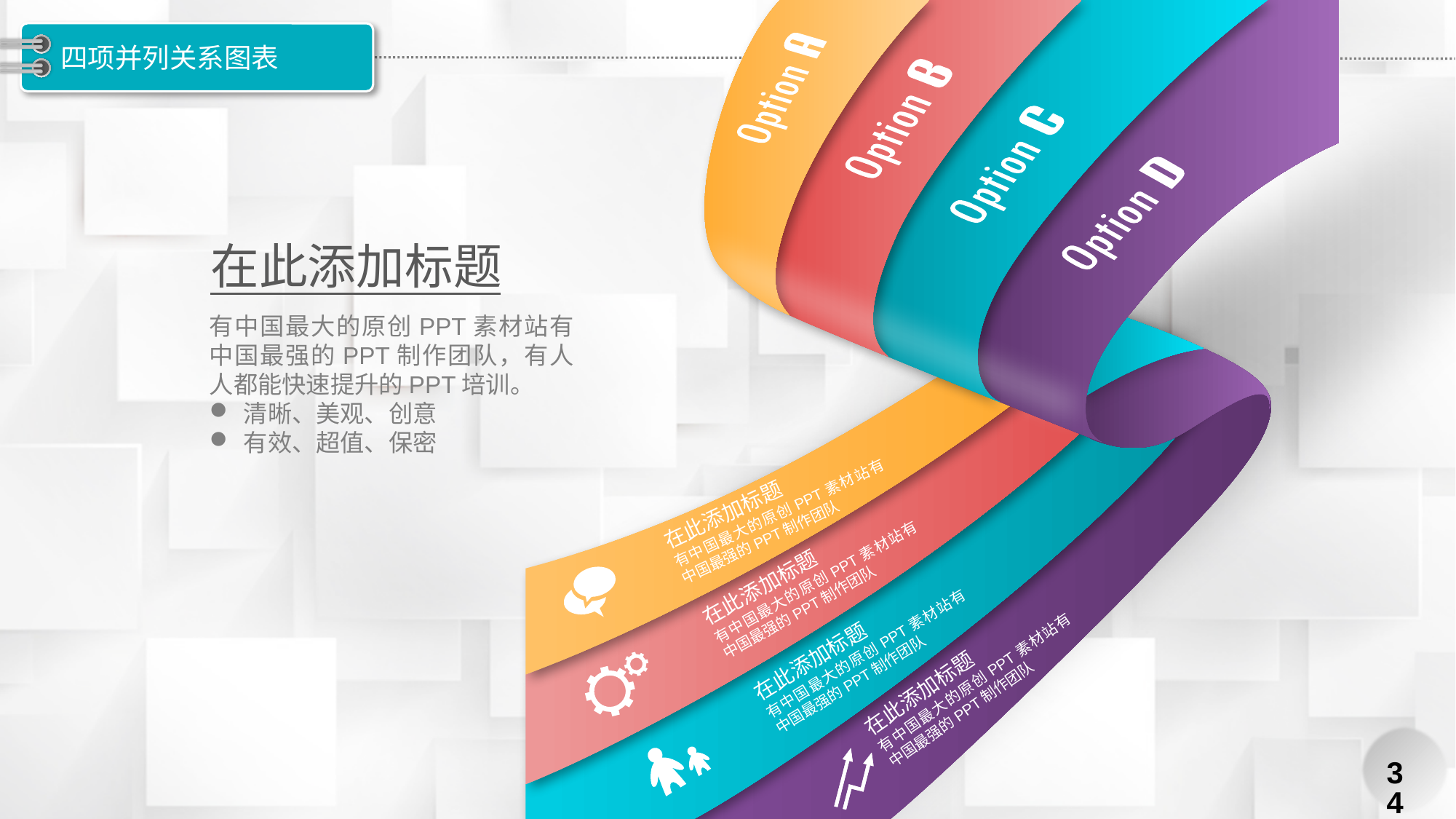

在此添加标题
有中国最大的原创PPT素材站有中国最强的PPT制作团队
在此添加标题
有中国最大的原创PPT素材站有中国最强的PPT制作团队

在此添加标题
有中国最大的原创PPT素材站有中国最强的PPT制作团队
在此添加标题
有中国最大的原创PPT素材站有中国最强的PPT制作团队

# 四项并列关系图表

在此添加标题
有中国最大的原创PPT素材站有中国最强的PPT制作团队，有人人都能快速提升的PPT培训。
清晰、美观、创意
有效、超值、保密

34